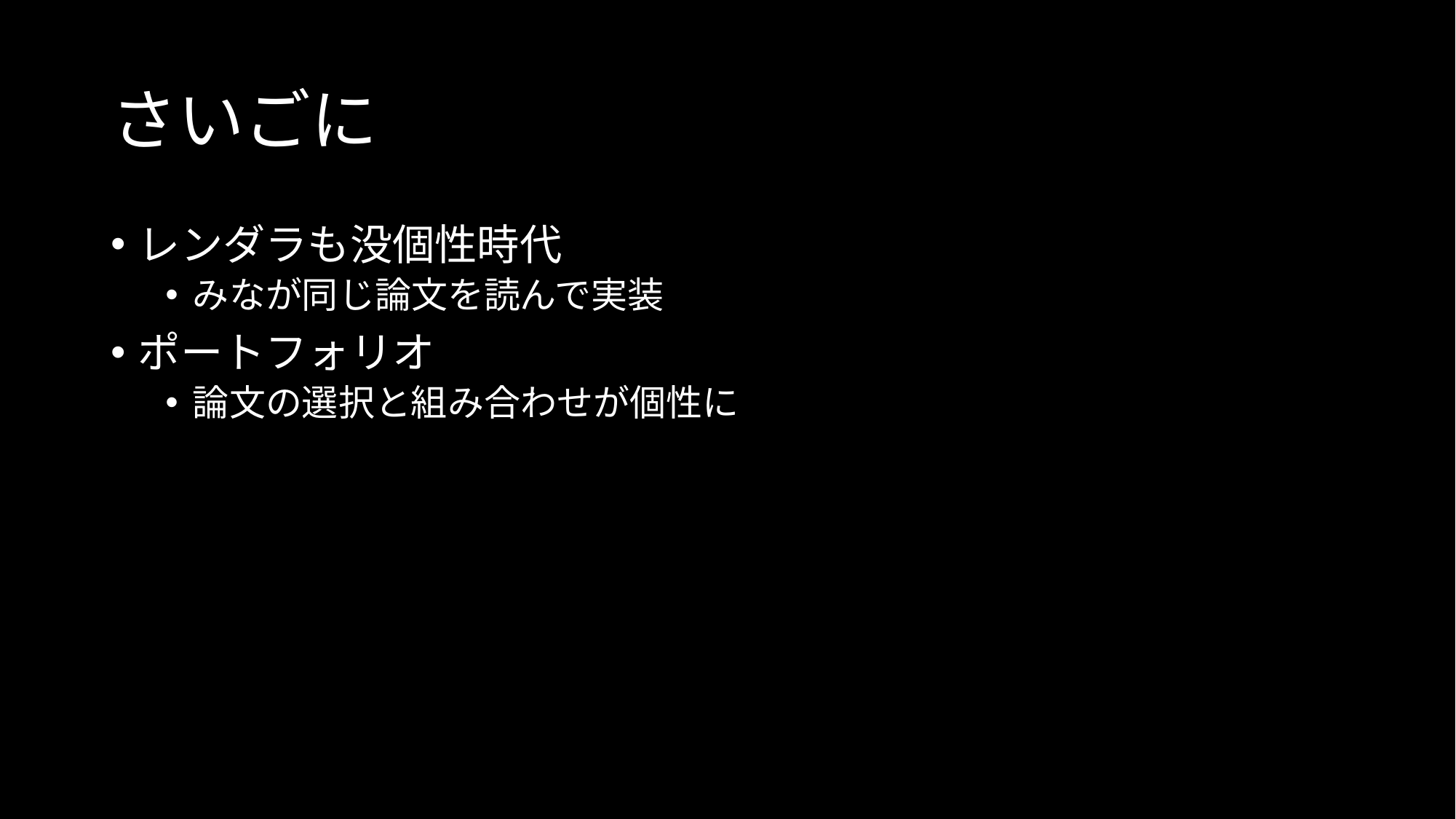

# さいごに
レンダラも没個性時代
みなが同じ論文を読んで実装
ポートフォリオ
論文の選択と組み合わせが個性に